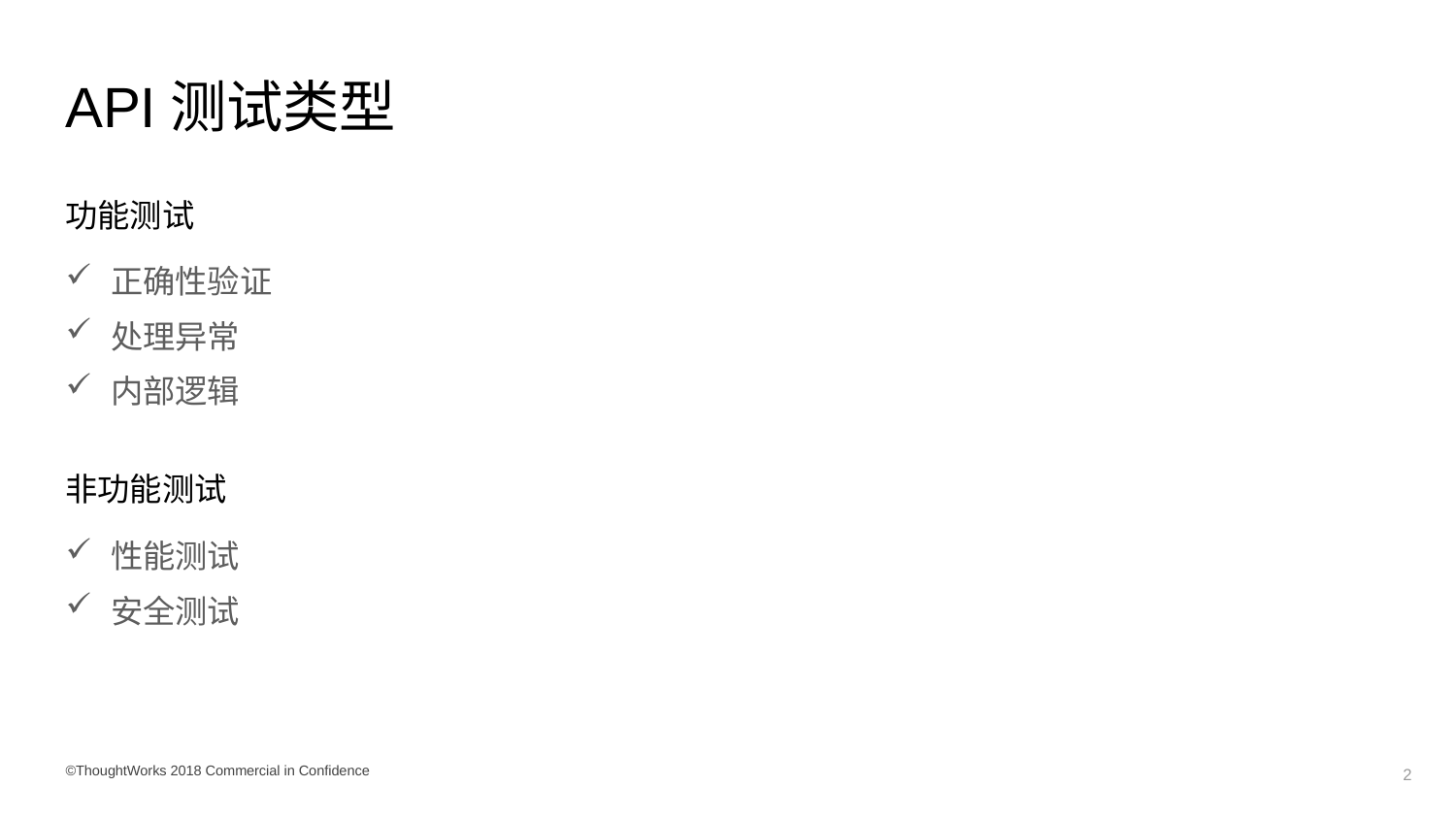

# API测试类型
功能测试
正确性验证
处理异常
内部逻辑
非功能测试
性能测试
安全测试
©ThoughtWorks 2018 Commercial in Confidence
2